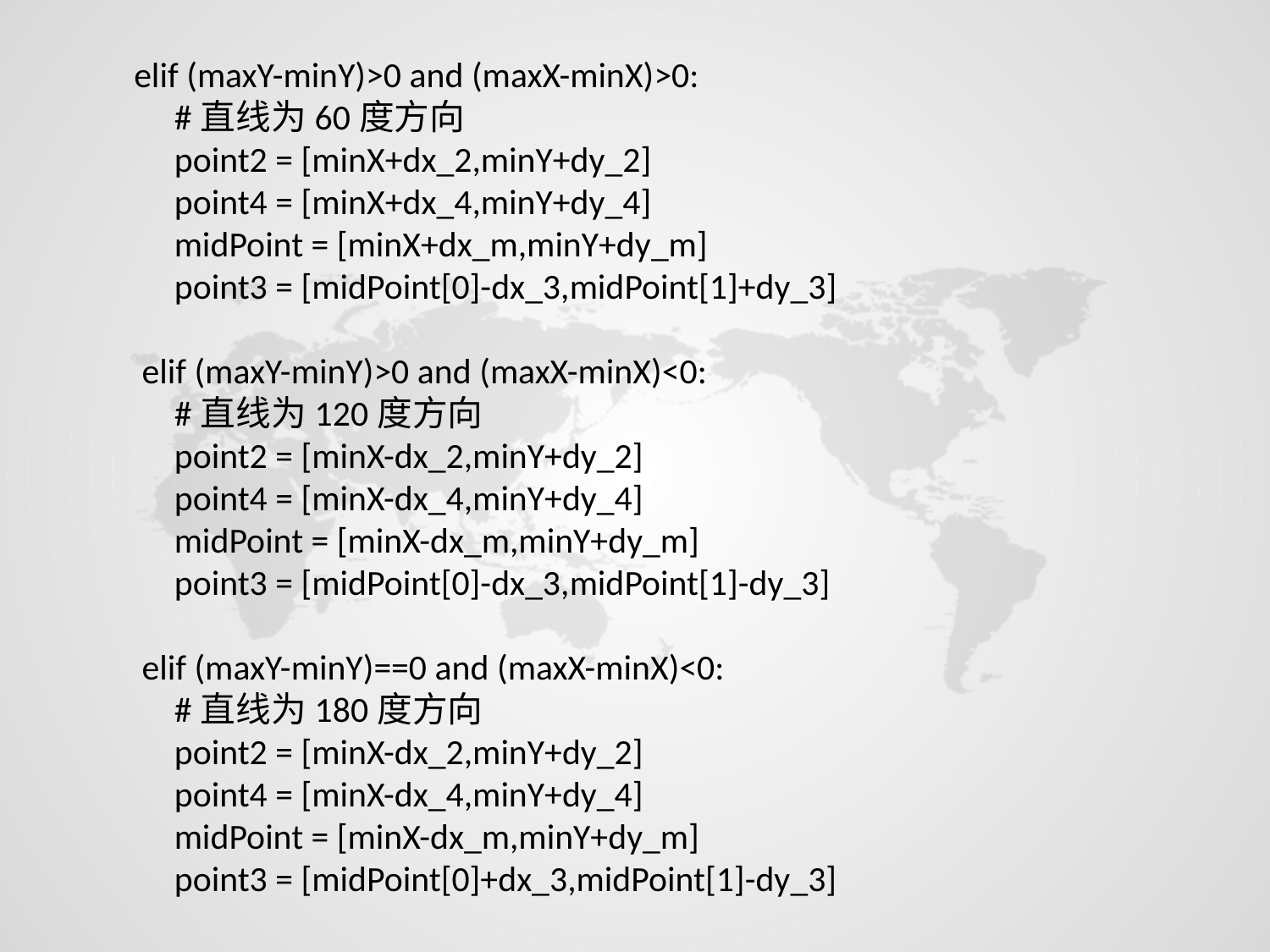

elif (maxY-minY)>0 and (maxX-minX)>0:
            #直线为60度方向
            point2 = [minX+dx_2,minY+dy_2]
            point4 = [minX+dx_4,minY+dy_4]
            midPoint = [minX+dx_m,minY+dy_m]
            point3 = [midPoint[0]-dx_3,midPoint[1]+dy_3]

        elif (maxY-minY)>0 and (maxX-minX)<0:
            #直线为120度方向
            point2 = [minX-dx_2,minY+dy_2]
            point4 = [minX-dx_4,minY+dy_4]
            midPoint = [minX-dx_m,minY+dy_m]
            point3 = [midPoint[0]-dx_3,midPoint[1]-dy_3]

        elif (maxY-minY)==0 and (maxX-minX)<0:
            #直线为180度方向
            point2 = [minX-dx_2,minY+dy_2]
            point4 = [minX-dx_4,minY+dy_4]
            midPoint = [minX-dx_m,minY+dy_m]
            point3 = [midPoint[0]+dx_3,midPoint[1]-dy_3]